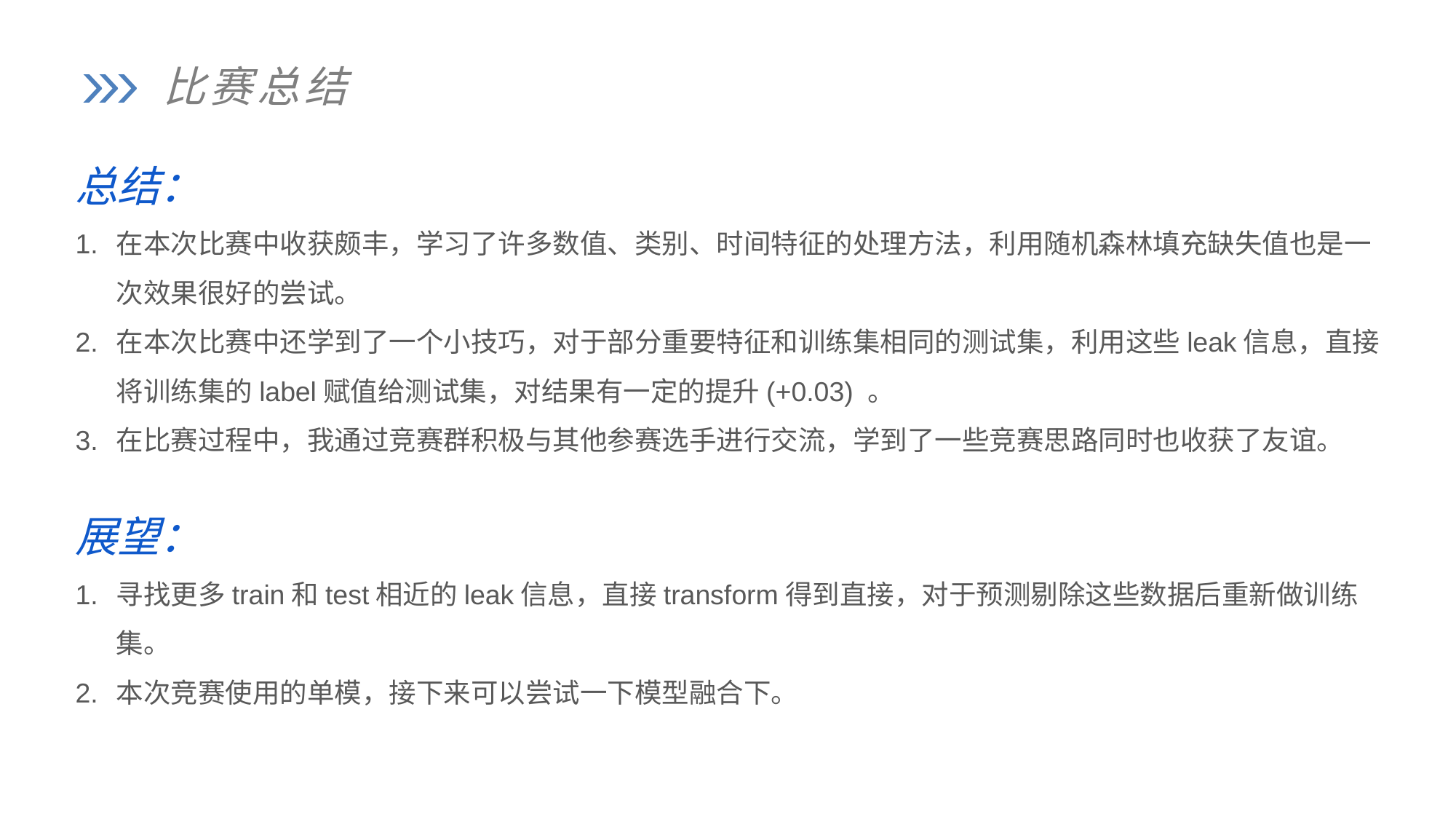

比赛总结

总结：
在本次比赛中收获颇丰，学习了许多数值、类别、时间特征的处理方法，利用随机森林填充缺失值也是一次效果很好的尝试。
在本次比赛中还学到了一个小技巧，对于部分重要特征和训练集相同的测试集，利用这些leak信息，直接将训练集的label赋值给测试集，对结果有一定的提升(+0.03) 。
在比赛过程中，我通过竞赛群积极与其他参赛选手进行交流，学到了一些竞赛思路同时也收获了友谊。
展望：
寻找更多train和test相近的leak信息，直接transform得到直接，对于预测剔除这些数据后重新做训练集。
本次竞赛使用的单模，接下来可以尝试一下模型融合下。